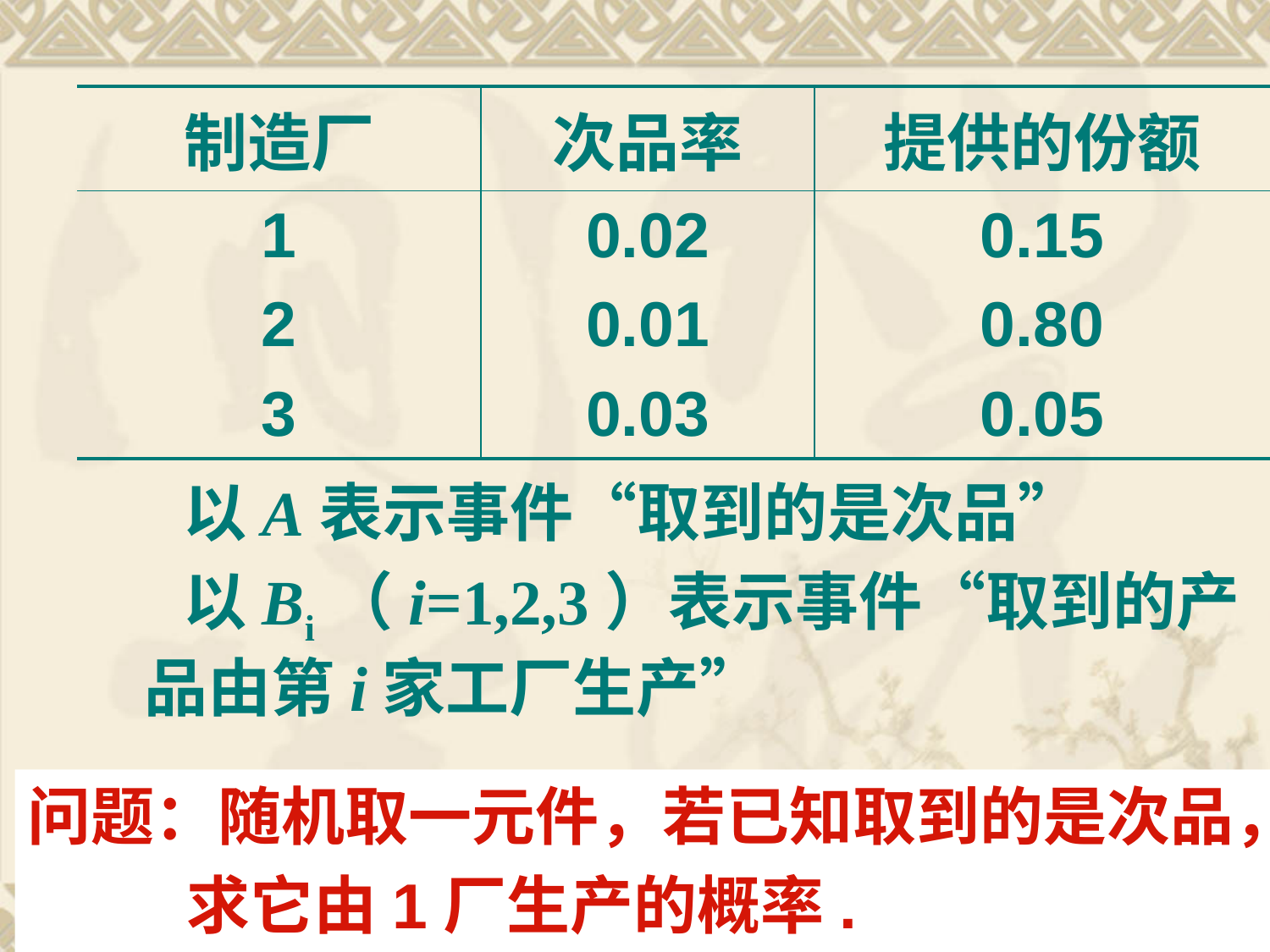

| 制造厂 | 次品率 | 提供的份额 |
| --- | --- | --- |
| 1 | 0.02 | 0.15 |
| 2 | 0.01 | 0.80 |
| 3 | 0.03 | 0.05 |
     以A表示事件“取到的是次品”
     以Bi（i=1,2,3）表示事件“取到的产品由第i家工厂生产”
问题：随机取一元件，若已知取到的是次品，
          求它由1厂生产的概率.